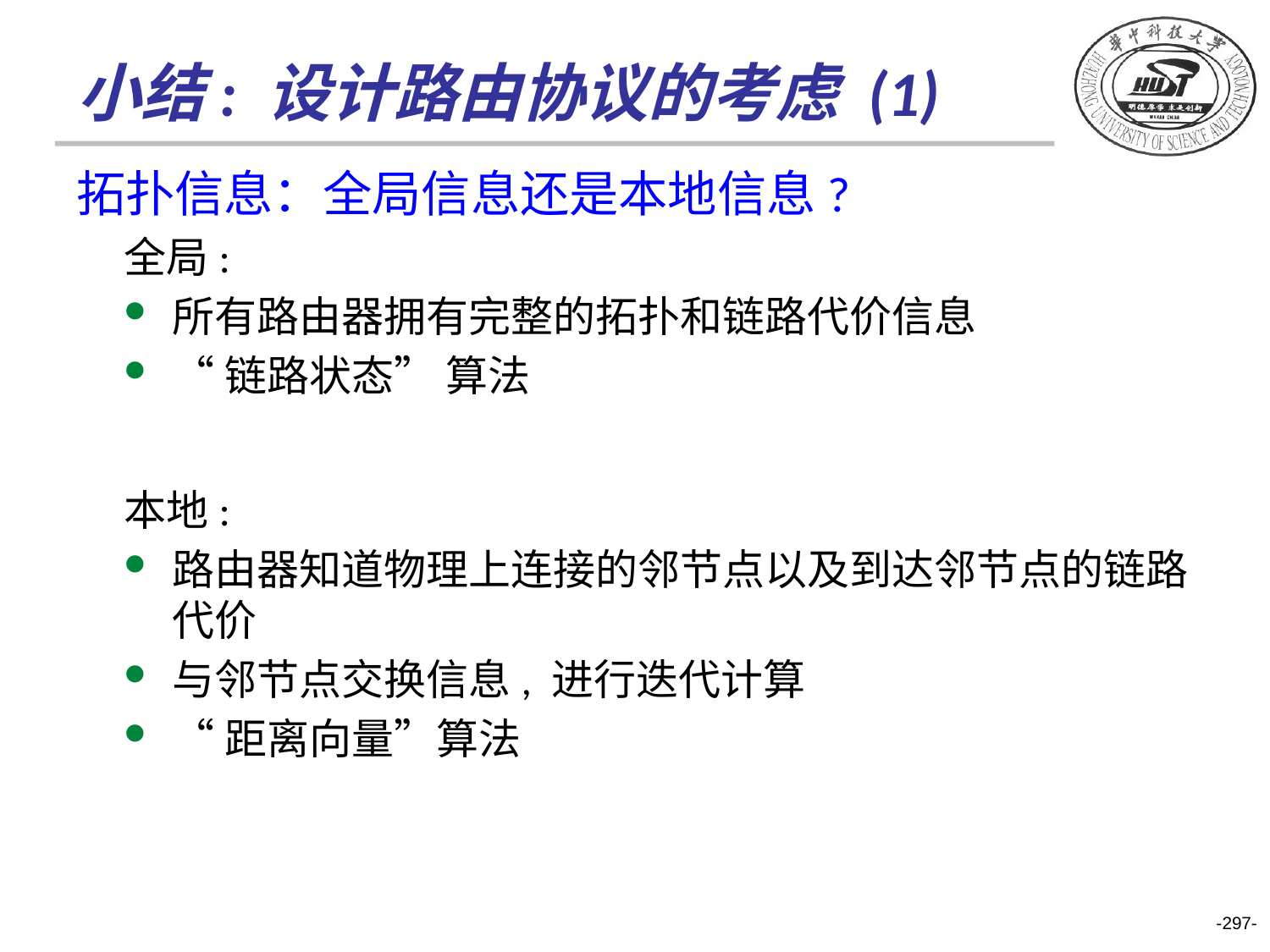

小结: 设计路由协议的考虑 (1)
拓扑信息：全局信息还是本地信息?
全局:
所有路由器拥有完整的拓扑和链路代价信息
“链路状态” 算法

本地:
路由器知道物理上连接的邻节点以及到达邻节点的链路代价
与邻节点交换信息, 进行迭代计算
“距离向量”算法

-297-